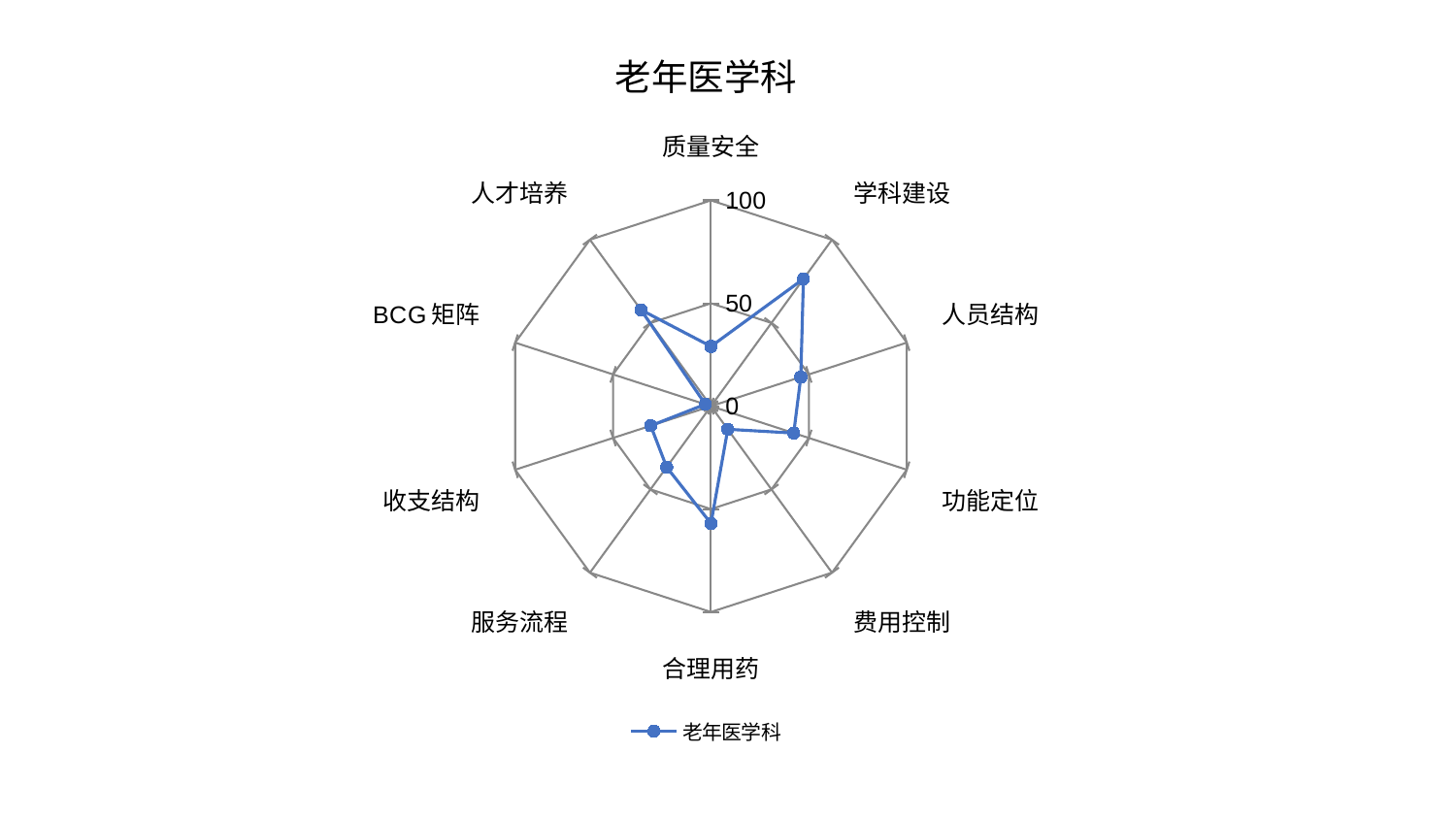

### Chart: 老年医学科

| Category | 老年医学科 |
|---|---|
| 质量安全 | 29.055625031277135 |
| 学科建设 | 76.43719622291691 |
| 人员结构 | 45.88780248476714 |
| 功能定位 | 42.27514450779174 |
| 费用控制 | 13.878703534929826 |
| 合理用药 | 56.9753612116954 |
| 服务流程 | 36.620948704772225 |
| 收支结构 | 30.781404323474963 |
| BCG矩阵 | 2.8849056431888433 |
| 人才培养 | 57.8465223695487 |
125